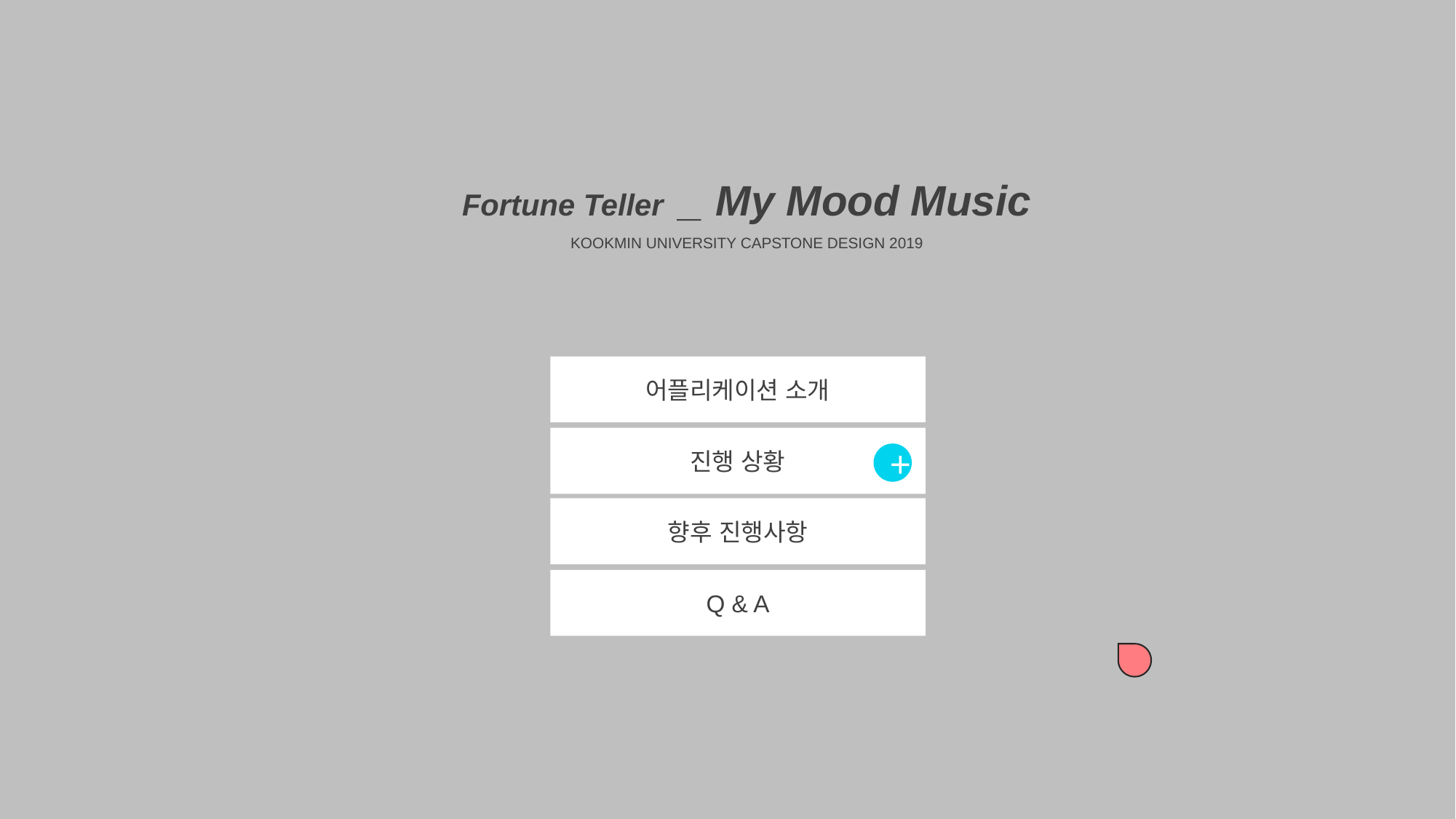

Fortune Teller  _ My Mood Music
KOOKMIN UNIVERSITY CAPSTONE DESIGN 2019
어플리케이션 소개
진행 상황
+
향후 진행사항
Q & A